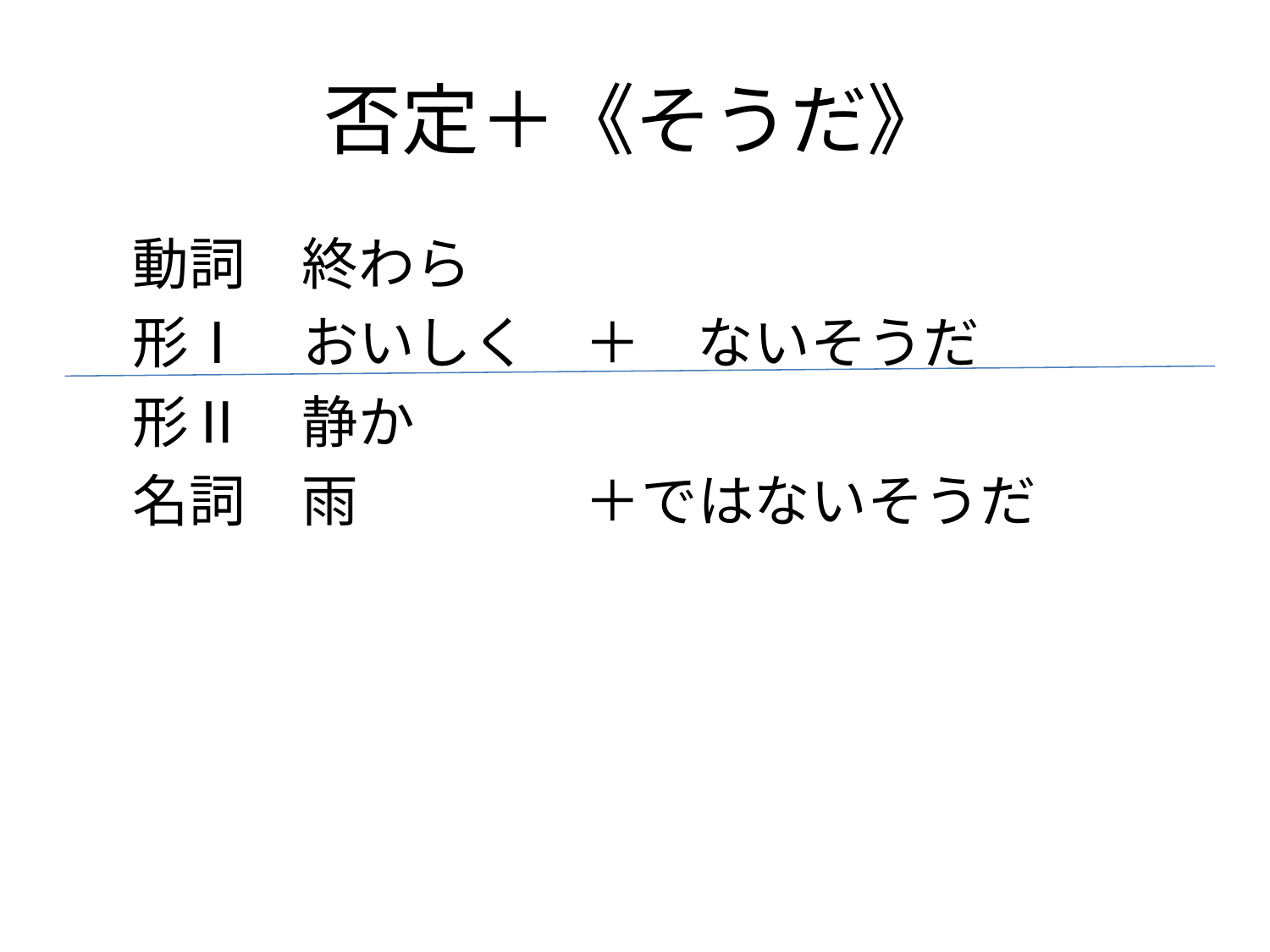

# 否定＋《そうだ》
　動詞　終わら
　形Ⅰ　おいしく　＋　ないそうだ
　形Ⅱ　静か
　名詞　雨　　　　＋ではないそうだ